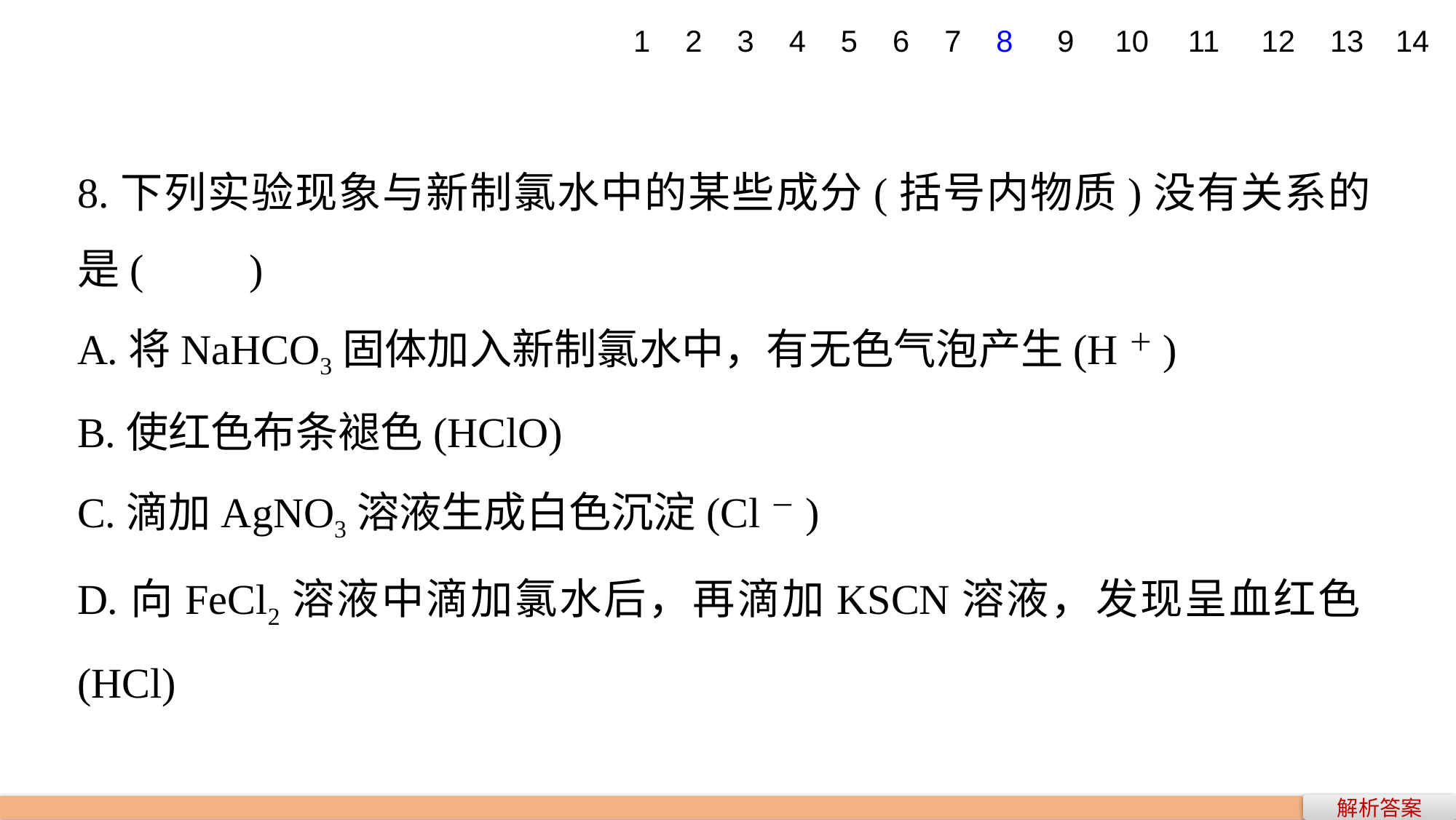

1
2
3
4
5
6
7
8
9
10
11
12
13
14
8.下列实验现象与新制氯水中的某些成分(括号内物质)没有关系的是(　　)
A.将NaHCO3固体加入新制氯水中，有无色气泡产生(H＋)
B.使红色布条褪色(HClO)
C.滴加AgNO3溶液生成白色沉淀(Cl－)
D.向FeCl2溶液中滴加氯水后，再滴加KSCN溶液，发现呈血红色(HCl)
解析答案